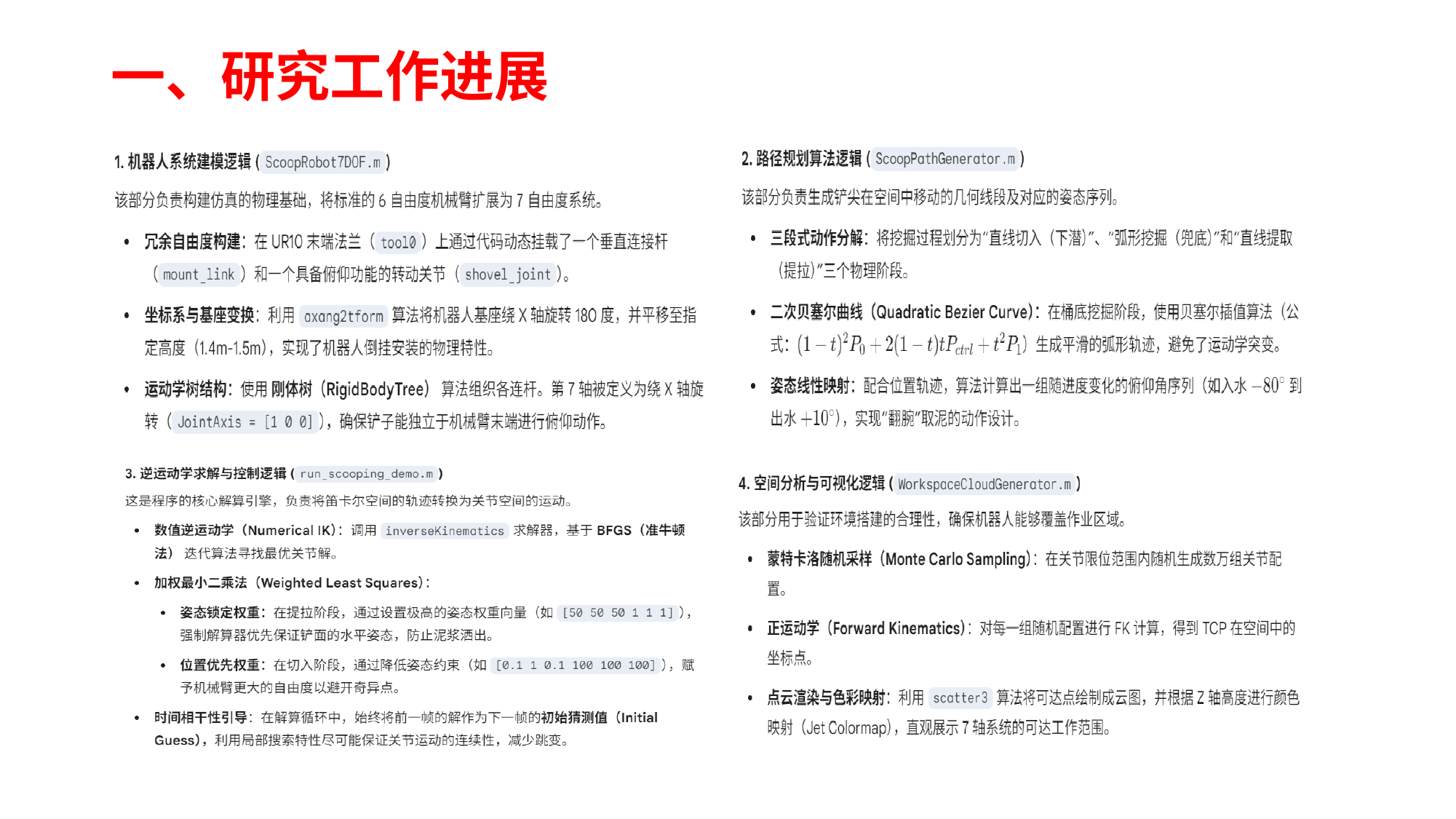

# 一、研究工作进展
|  |  |
| --- | --- |
|  |  |